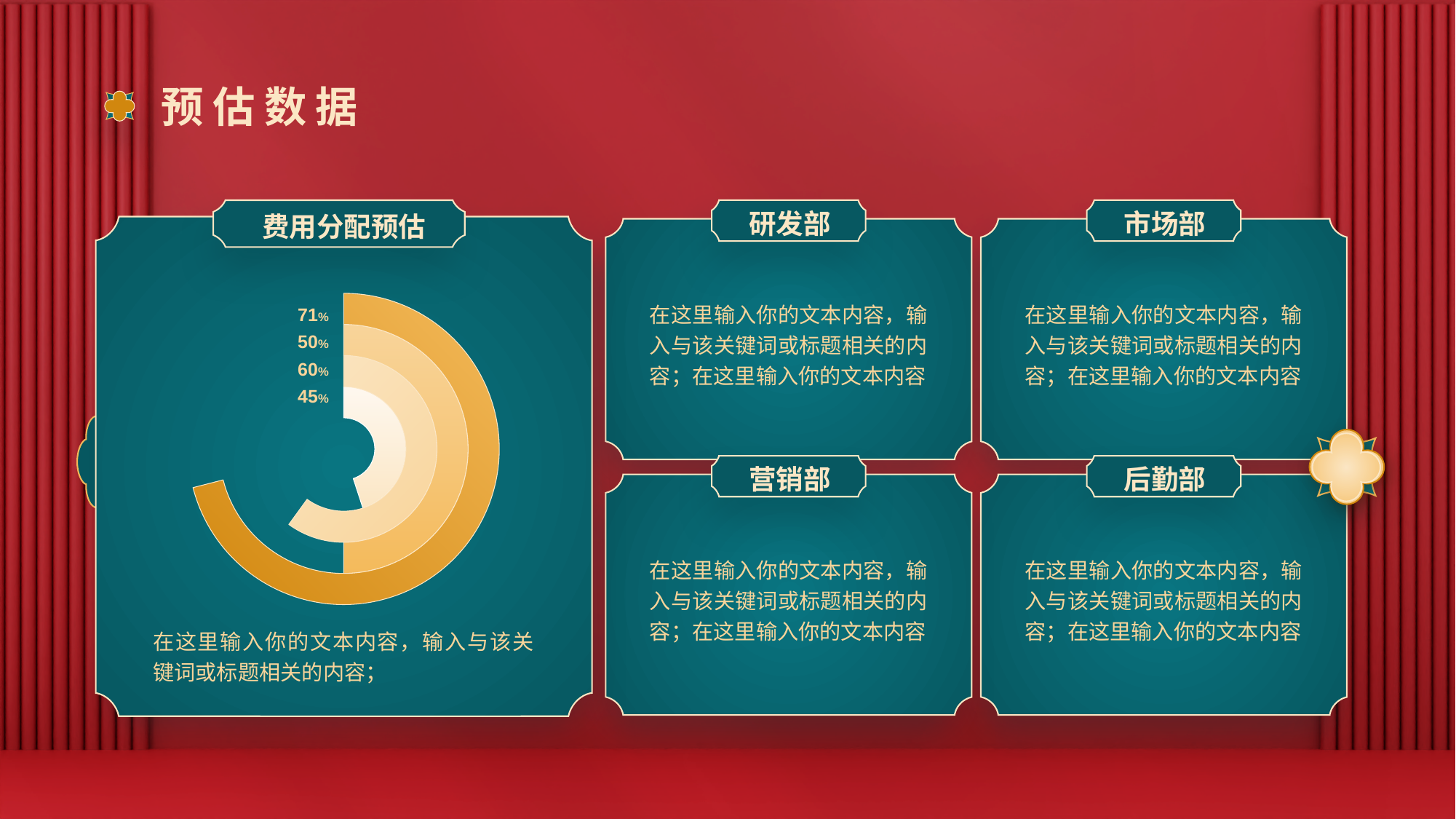

# 预估数据

研发部
市场部
费用分配预估

### Chart

| Category | 圈01 | 圈02 | 圈03 | 圈04 |
|---|---|---|---|---|
| 项目一 | 4.5 | 6.0 | 5.0 | 7.1 |
71%
50%
60%
45%
在这里输入你的文本内容，输入与该关键词或标题相关的内容；在这里输入你的文本内容
在这里输入你的文本内容，输入与该关键词或标题相关的内容；在这里输入你的文本内容

营销部
后勤部
在这里输入你的文本内容，输入与该关键词或标题相关的内容；在这里输入你的文本内容
在这里输入你的文本内容，输入与该关键词或标题相关的内容；在这里输入你的文本内容
在这里输入你的文本内容，输入与该关键词或标题相关的内容；